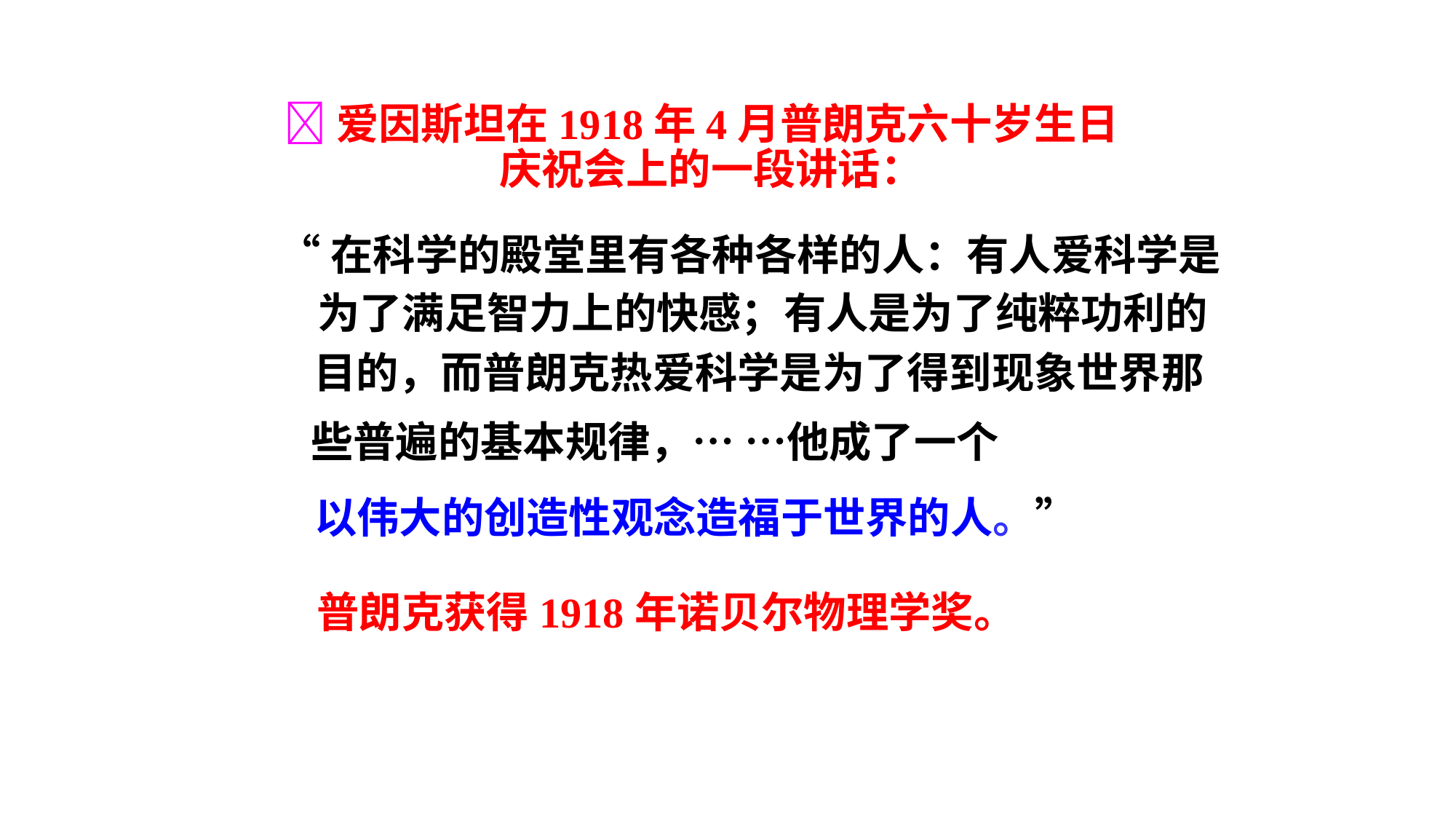

♦爱因斯坦在1918年4月普朗克六十岁生日
庆祝会上的一段讲话：
“在科学的殿堂里有各种各样的人：有人爱科学是
为了满足智力上的快感；有人是为了纯粹功利的
目的，而普朗克热爱科学是为了得到现象世界那
些普遍的基本规律，… …他成了一个
以伟大的创造性观念造福于世界的人。”
普朗克获得1918年诺贝尔物理学奖。